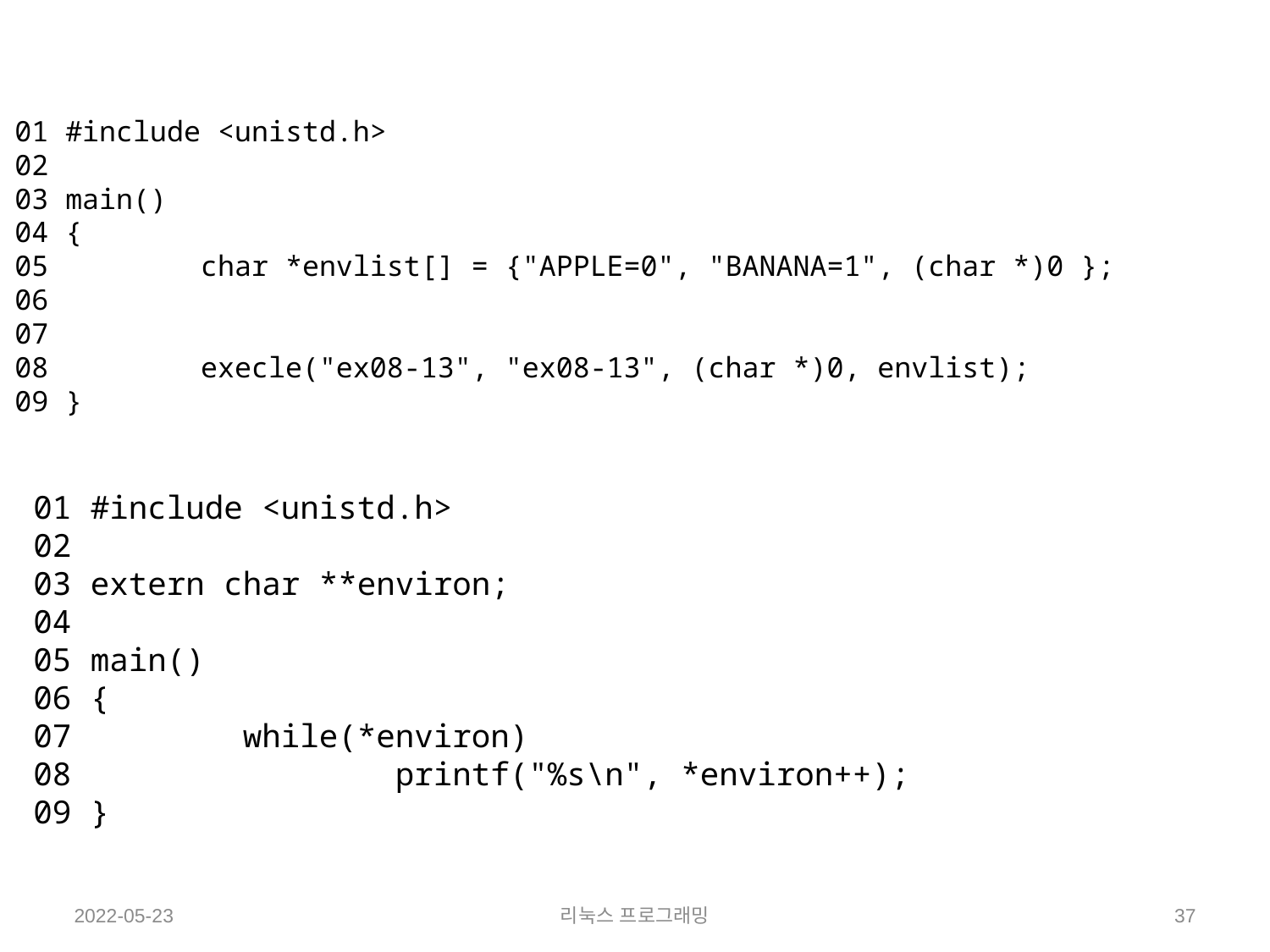

01 #include <unistd.h>
02
03 main()
04 {
05         char *envlist[] = {"APPLE=0", "BANANA=1", (char *)0 };
06
07
08         execle("ex08-13", "ex08-13", (char *)0, envlist);
09 }
01 #include <unistd.h>
02
03 extern char **environ;
04
05 main()
06 {
07         while(*environ)
08                 printf("%s\n", *environ++);
09 }
2022-05-23
리눅스 프로그래밍
37